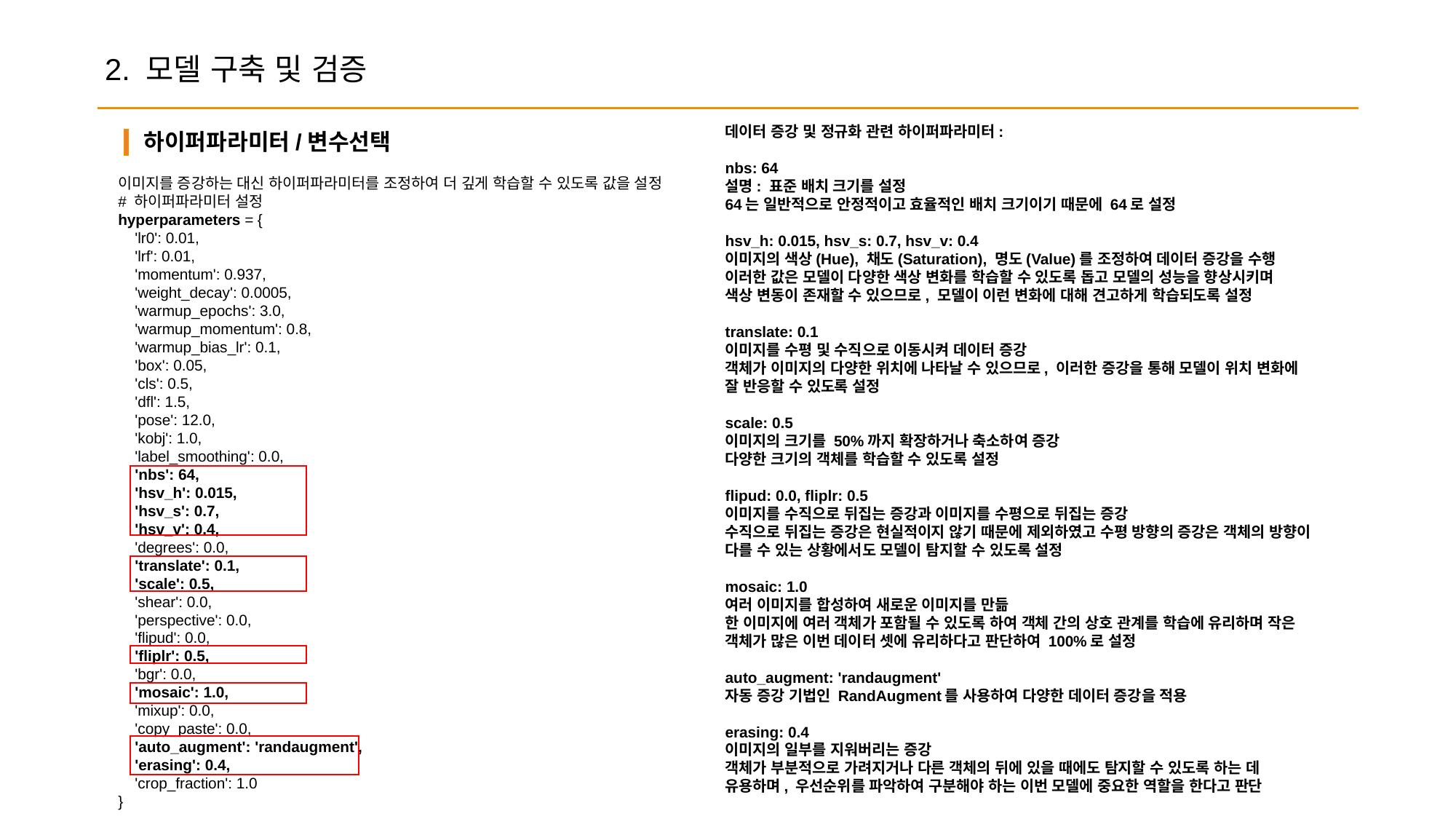

2. 모델 구축 및 검증
데이터 증강 및 정규화 관련 하이퍼파라미터:

nbs: 64
설명: 표준 배치 크기를 설정
64는 일반적으로 안정적이고 효율적인 배치 크기이기 때문에 64로 설정

hsv_h: 0.015, hsv_s: 0.7, hsv_v: 0.4
이미지의 색상(Hue), 채도(Saturation), 명도(Value)를 조정하여 데이터 증강을 수행
이러한 값은 모델이 다양한 색상 변화를 학습할 수 있도록 돕고 모델의 성능을 향상시키며
색상 변동이 존재할 수 있으므로, 모델이 이런 변화에 대해 견고하게 학습되도록 설정

translate: 0.1
이미지를 수평 및 수직으로 이동시켜 데이터 증강
객체가 이미지의 다양한 위치에 나타날 수 있으므로, 이러한 증강을 통해 모델이 위치 변화에 잘 반응할 수 있도록 설정

scale: 0.5
이미지의 크기를 50%까지 확장하거나 축소하여 증강
다양한 크기의 객체를 학습할 수 있도록 설정

flipud: 0.0, fliplr: 0.5
이미지를 수직으로 뒤집는 증강과 이미지를 수평으로 뒤집는 증강
수직으로 뒤집는 증강은 현실적이지 않기 때문에 제외하였고 수평 방향의 증강은 객체의 방향이 다를 수 있는 상황에서도 모델이 탐지할 수 있도록 설정

mosaic: 1.0
여러 이미지를 합성하여 새로운 이미지를 만듦
한 이미지에 여러 객체가 포함될 수 있도록 하여 객체 간의 상호 관계를 학습에 유리하며 작은 객체가 많은 이번 데이터 셋에 유리하다고 판단하여 100%로 설정

auto_augment: 'randaugment'
자동 증강 기법인 RandAugment를 사용하여 다양한 데이터 증강을 적용

erasing: 0.4
이미지의 일부를 지워버리는 증강
객체가 부분적으로 가려지거나 다른 객체의 뒤에 있을 때에도 탐지할 수 있도록 하는 데 유용하며, 우선순위를 파악하여 구분해야 하는 이번 모델에 중요한 역할을 한다고 판단

하이퍼파라미터/변수선택

이미지를 증강하는 대신 하이퍼파라미터를 조정하여 더 깊게 학습할 수 있도록 값을 설정
# 하이퍼파라미터 설정
hyperparameters = {
    'lr0': 0.01,
    'lrf': 0.01,
    'momentum': 0.937,
    'weight_decay': 0.0005,
    'warmup_epochs': 3.0,
    'warmup_momentum': 0.8,
    'warmup_bias_lr': 0.1,
    'box': 0.05,
    'cls': 0.5,
    'dfl': 1.5,
    'pose': 12.0,
    'kobj': 1.0,
    'label_smoothing': 0.0,
    'nbs': 64,
    'hsv_h': 0.015,
    'hsv_s': 0.7,
    'hsv_v': 0.4,
    'degrees': 0.0,
    'translate': 0.1,
    'scale': 0.5,
    'shear': 0.0,
    'perspective': 0.0,
    'flipud': 0.0,
    'fliplr': 0.5,
    'bgr': 0.0,
    'mosaic': 1.0,
    'mixup': 0.0,
    'copy_paste': 0.0,
    'auto_augment': 'randaugment',
    'erasing': 0.4,
    'crop_fraction': 1.0
}